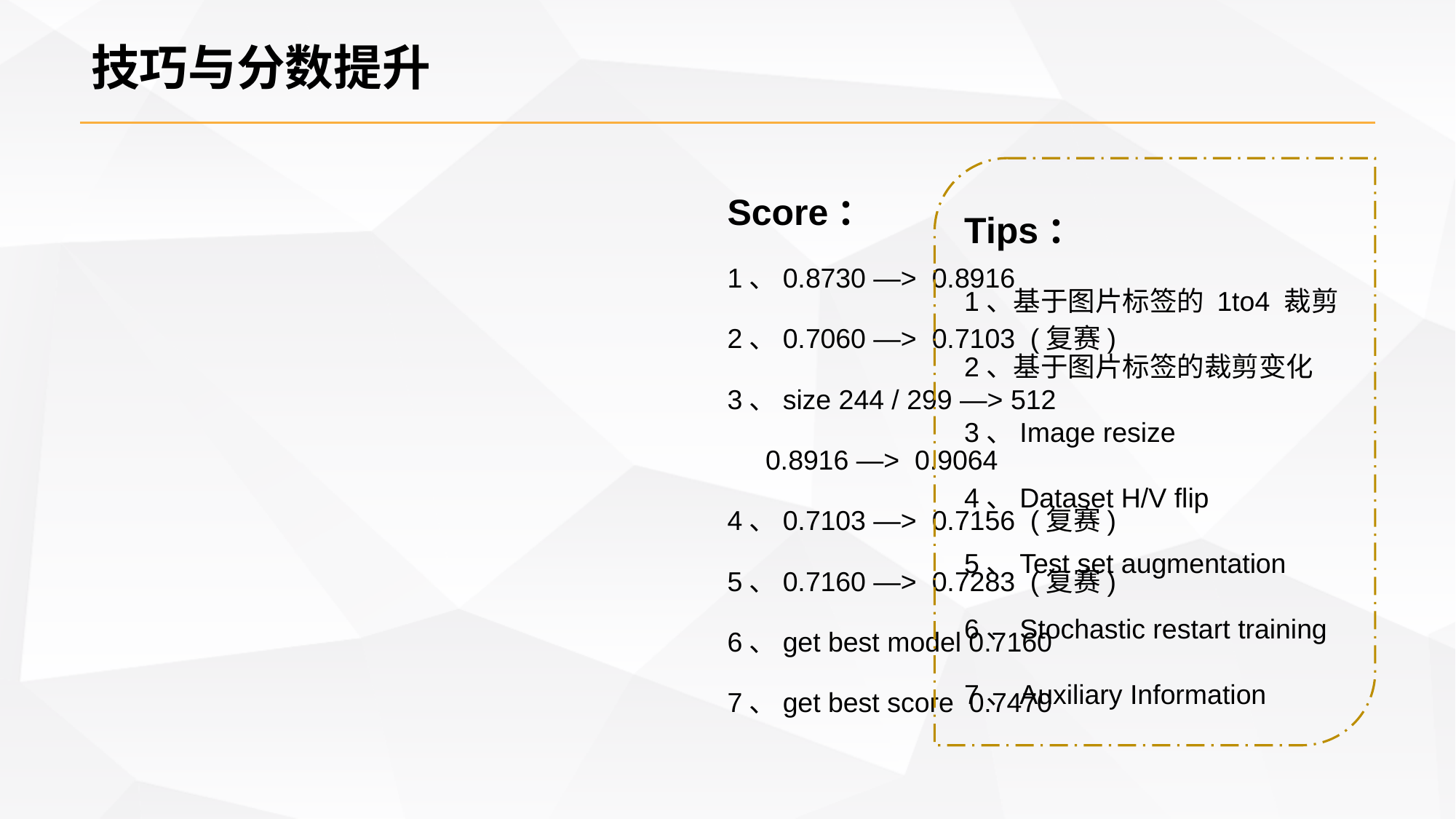

技巧与分数提升

Tips：
1、基于图片标签的 1to4 裁剪
2、基于图片标签的裁剪变化
3、Image resize
4、Dataset H/V flip
5、Test set augmentation
6、Stochastic restart training
7、Auxiliary Information
Score：
1、0.8730 —>  0.8916
2、0.7060 —>  0.7103  (复赛)
3、size 244 / 299 —> 512
     0.8916 —>  0.9064
4、0.7103 —>  0.7156  (复赛)
5、0.7160 —>  0.7283  (复赛)
6、get best model 0.7160
7、get best score  0.7470